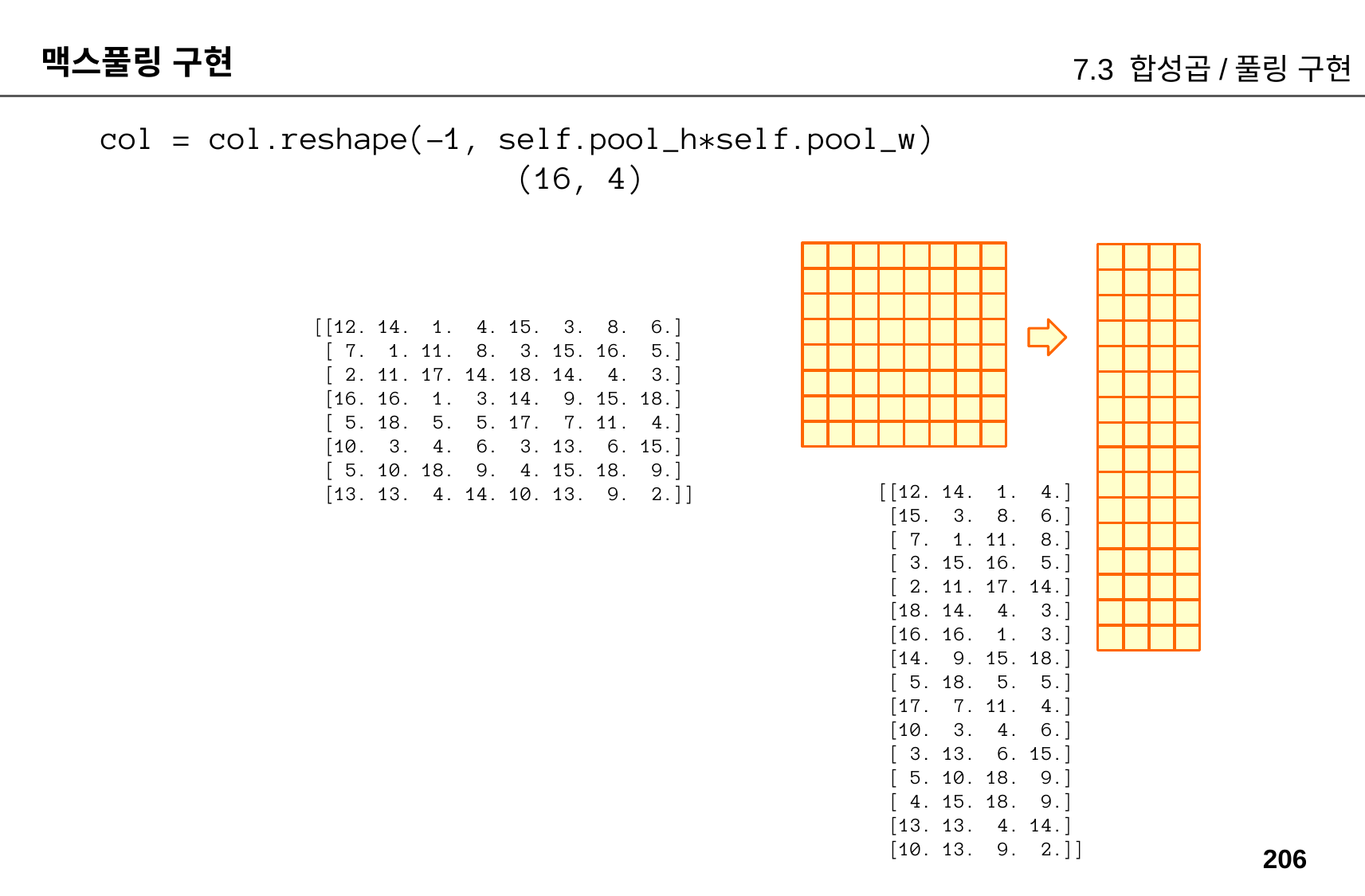

맥스풀링 구현
7.3 합성곱/풀링 구현
col = col.reshape(-1, self.pool_h*self.pool_w)
                       (16, 4)

[[12. 14.  1.  4. 15.  3.  8.  6.]
 [ 7.  1. 11.  8.  3. 15. 16.  5.]
 [ 2. 11. 17. 14. 18. 14.  4.  3.]
 [16. 16.  1.  3. 14.  9. 15. 18.]
 [ 5. 18.  5.  5. 17.  7. 11.  4.]
 [10.  3.  4.  6.  3. 13.  6. 15.]
 [ 5. 10. 18.  9.  4. 15. 18.  9.]
 [13. 13.  4. 14. 10. 13.  9.  2.]]

[[12. 14.  1.  4.]
 [15.  3.  8.  6.]
 [ 7.  1. 11.  8.]
 [ 3. 15. 16.  5.]
 [ 2. 11. 17. 14.]
 [18. 14.  4.  3.]
 [16. 16.  1.  3.]
 [14.  9. 15. 18.]
 [ 5. 18.  5.  5.]
 [17.  7. 11.  4.]
 [10.  3.  4.  6.]
 [ 3. 13.  6. 15.]
 [ 5. 10. 18.  9.]
 [ 4. 15. 18.  9.]
 [13. 13.  4. 14.]
 [10. 13.  9.  2.]]